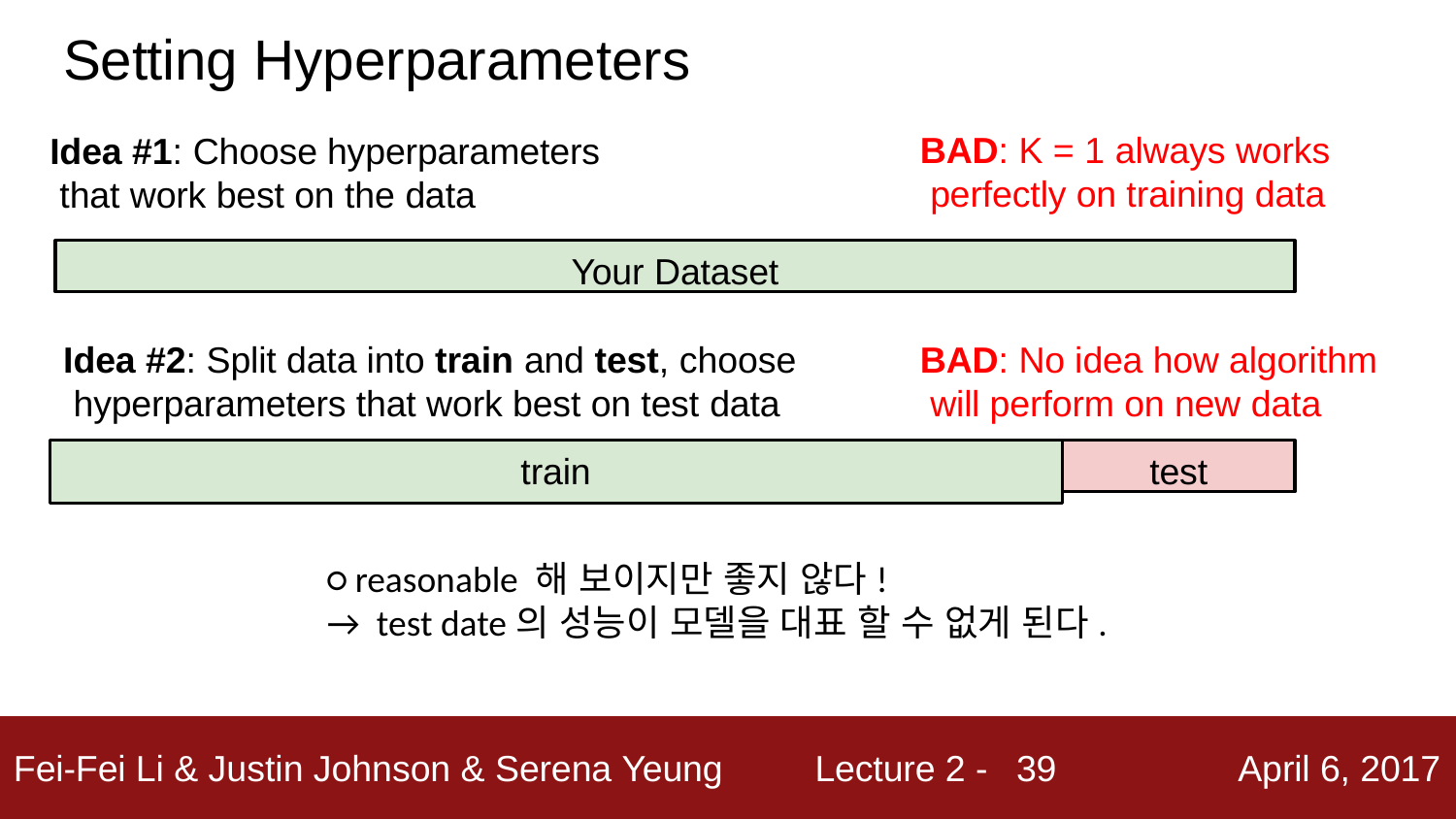

# Setting Hyperparameters
BAD: K = 1 always works  perfectly on training data
Idea #1: Choose hyperparameters  that work best on the data
Your Dataset
Idea #2: Split data into train and test, choose  hyperparameters that work best on test data
BAD: No idea how algorithm  will perform on new data

test
train
○ reasonable 해 보이지만 좋지 않다!
→  test date의 성능이 모델을 대표 할 수 없게 된다.
39
Fei-Fei Li & Justin Johnson & Serena Yeung
Lecture 2 -
April 6, 2017